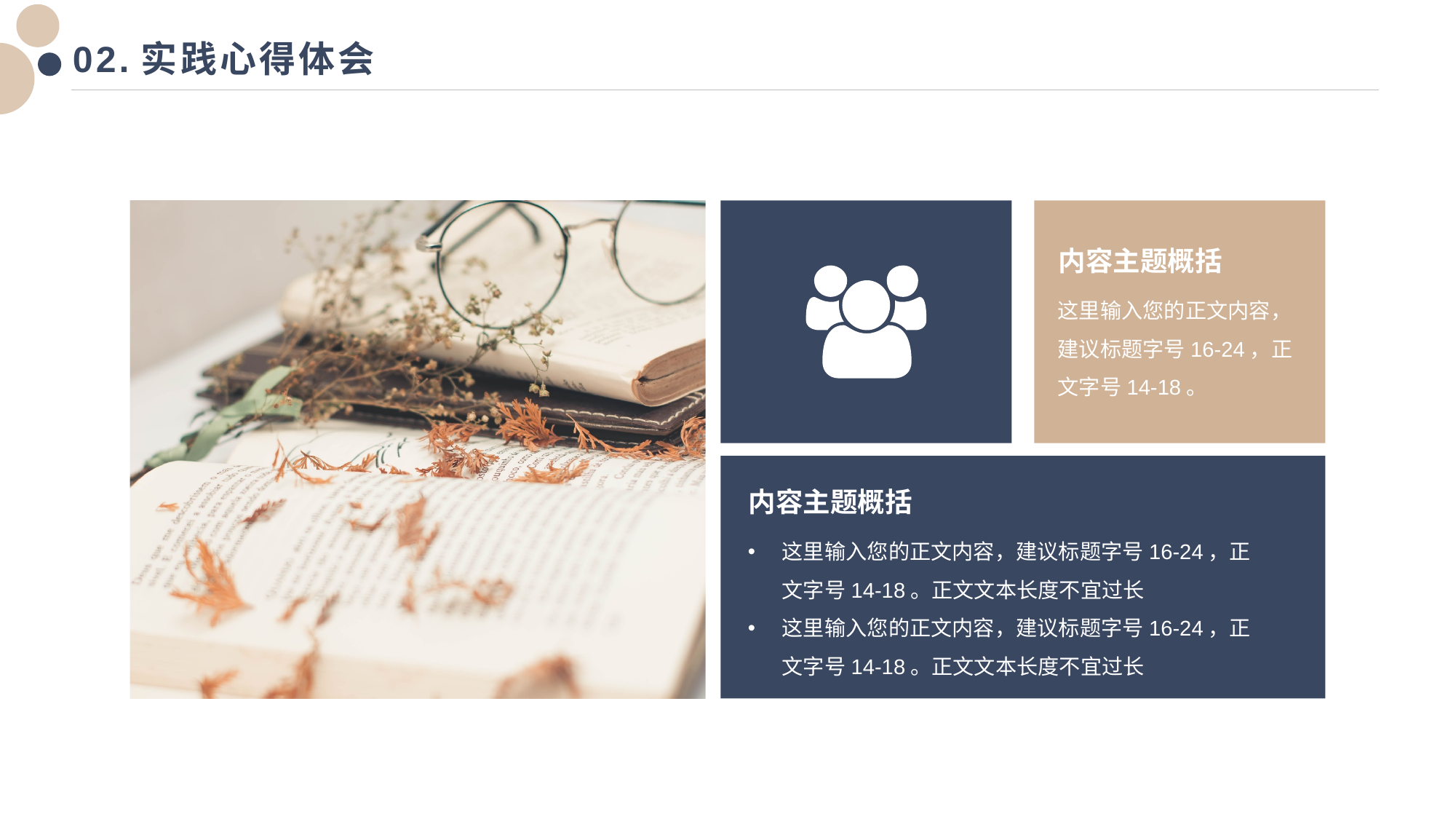

# 02.实践心得体会

内容主题概括
这里输入您的正文内容，建议标题字号16-24，正文字号14-18。

内容主题概括
这里输入您的正文内容，建议标题字号16-24，正文字号14-18。正文文本长度不宜过长
这里输入您的正文内容，建议标题字号16-24，正文字号14-18。正文文本长度不宜过长